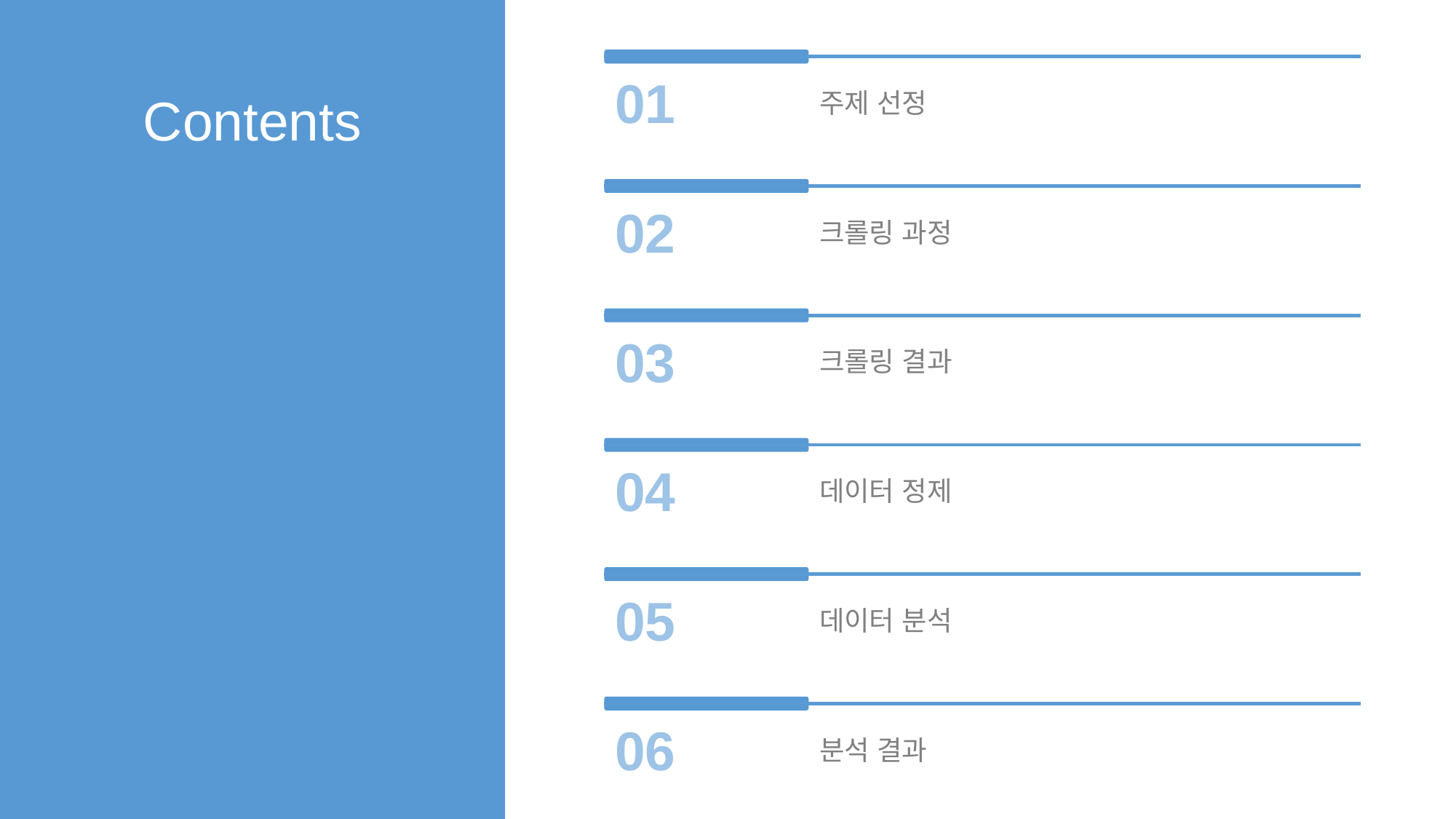

01
주제 선정

02
크롤링 과정

03
크롤링 결과

04
데이터 정제

05
데이터 분석

06
분석 결과
Contents